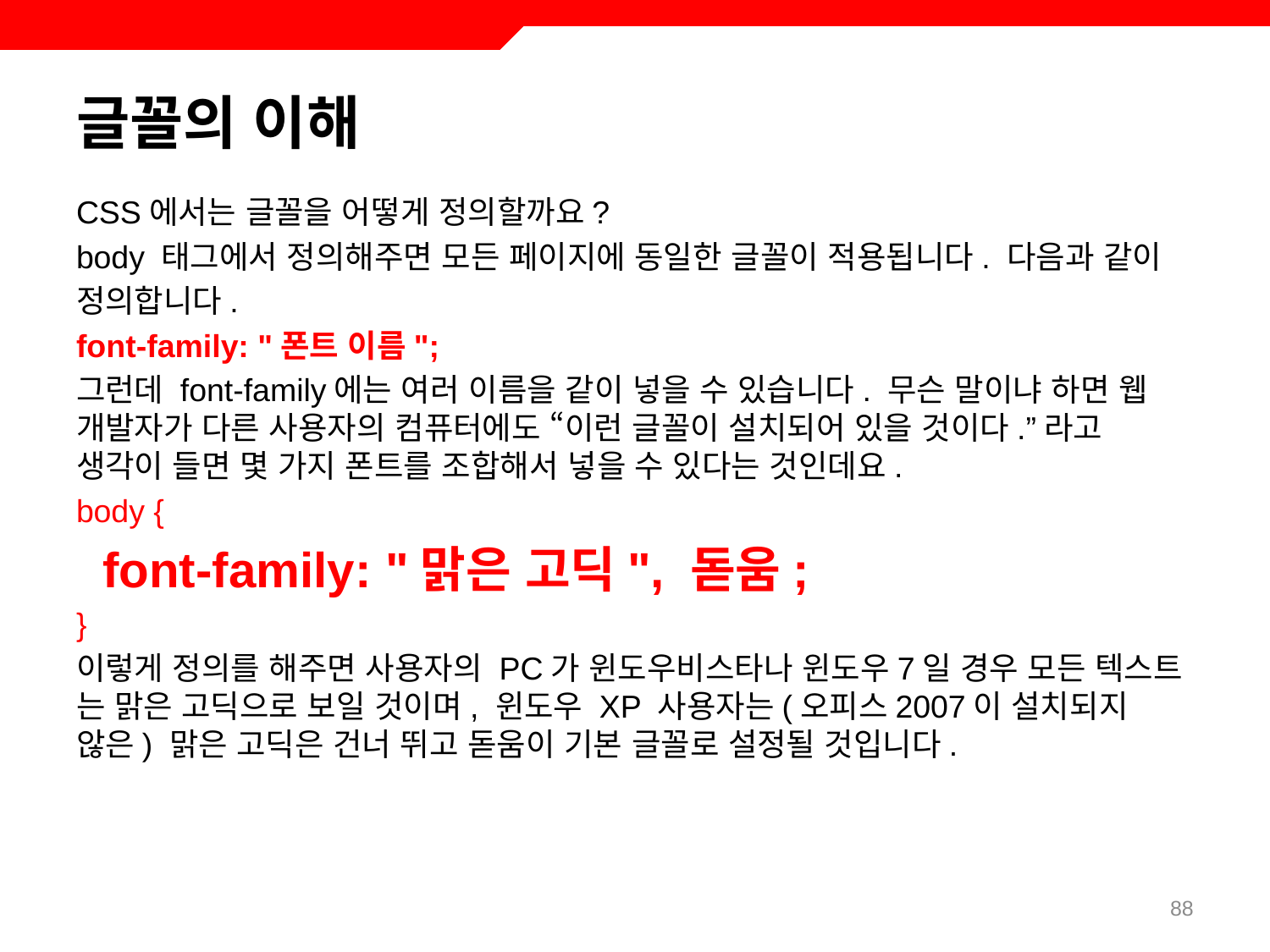

# 글꼴의 이해
CSS에서는 글꼴을 어떻게 정의할까요?
body 태그에서 정의해주면 모든 페이지에 동일한 글꼴이 적용됩니다. 다음과 같이
정의합니다.
font-family: "폰트 이름";
그런데 font-family에는 여러 이름을 같이 넣을 수 있습니다. 무슨 말이냐 하면 웹 개발자가 다른 사용자의 컴퓨터에도 “이런 글꼴이 설치되어 있을 것이다.”라고 생각이 들면 몇 가지 폰트를 조합해서 넣을 수 있다는 것인데요.
body {
   font-family: "맑은 고딕", 돋움;
}
이렇게 정의를 해주면 사용자의 PC가 윈도우비스타나 윈도우7일 경우 모든 텍스트 는 맑은 고딕으로 보일 것이며, 윈도우 XP 사용자는(오피스2007이 설치되지 않은) 맑은 고딕은 건너 뛰고 돋움이 기본 글꼴로 설정될 것입니다.
88